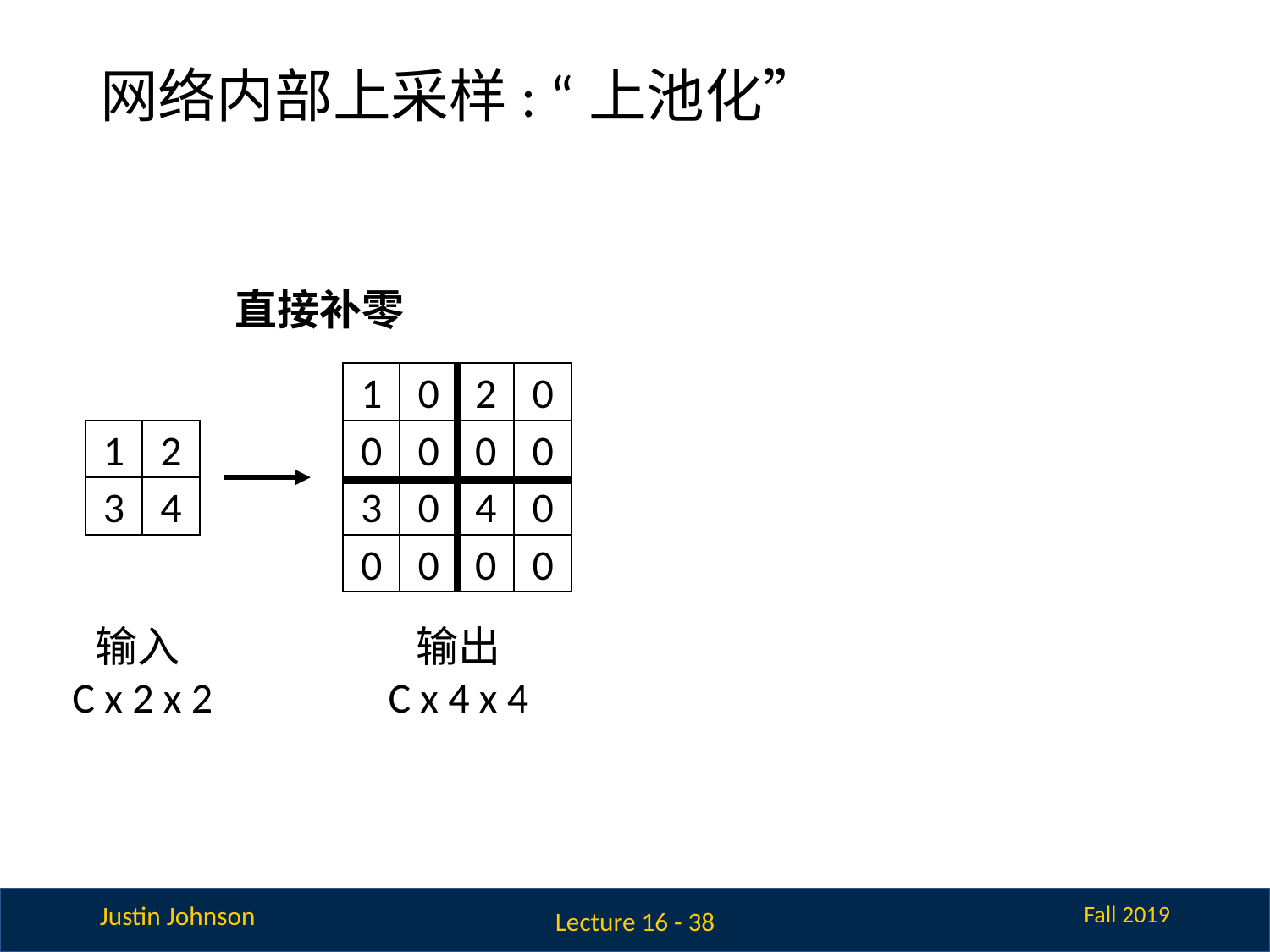

# 网络内部上采样: “上池化”
直接补零
1
0
2
0
0
0
0
0
3
0
4
0
0
0
0
0
1
2
3
4
输入
C x 2 x 2
输出
C x 4 x 4
Lecture 16 - 38